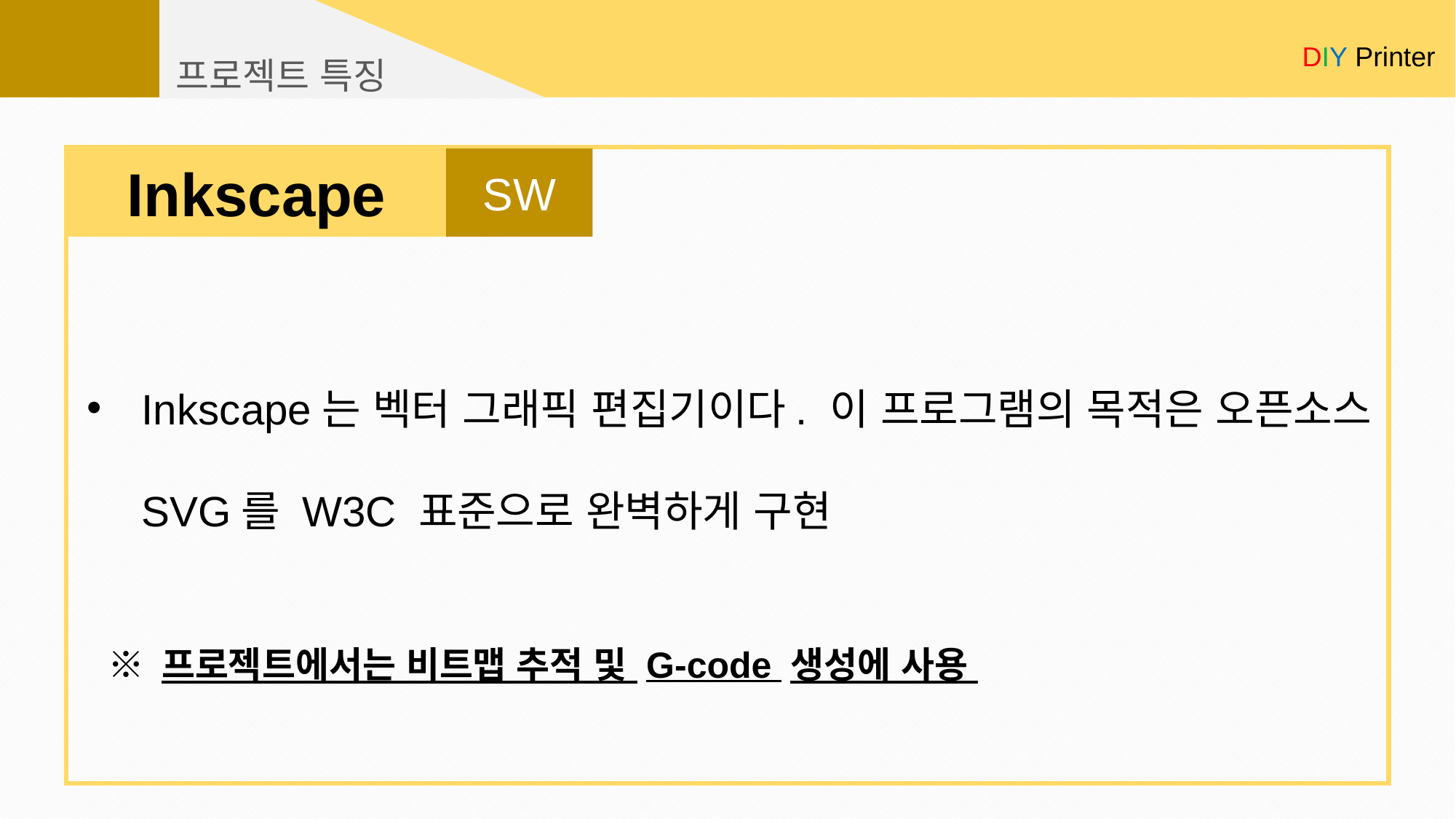

DIY Printer
프로젝트 특징

SW
Inkscape
Inkscape는 벡터 그래픽 편집기이다. 이 프로그램의 목적은 오픈소스 SVG를 W3C 표준으로 완벽하게 구현
※ 프로젝트에서는 비트맵 추적 및 G-code 생성에 사용